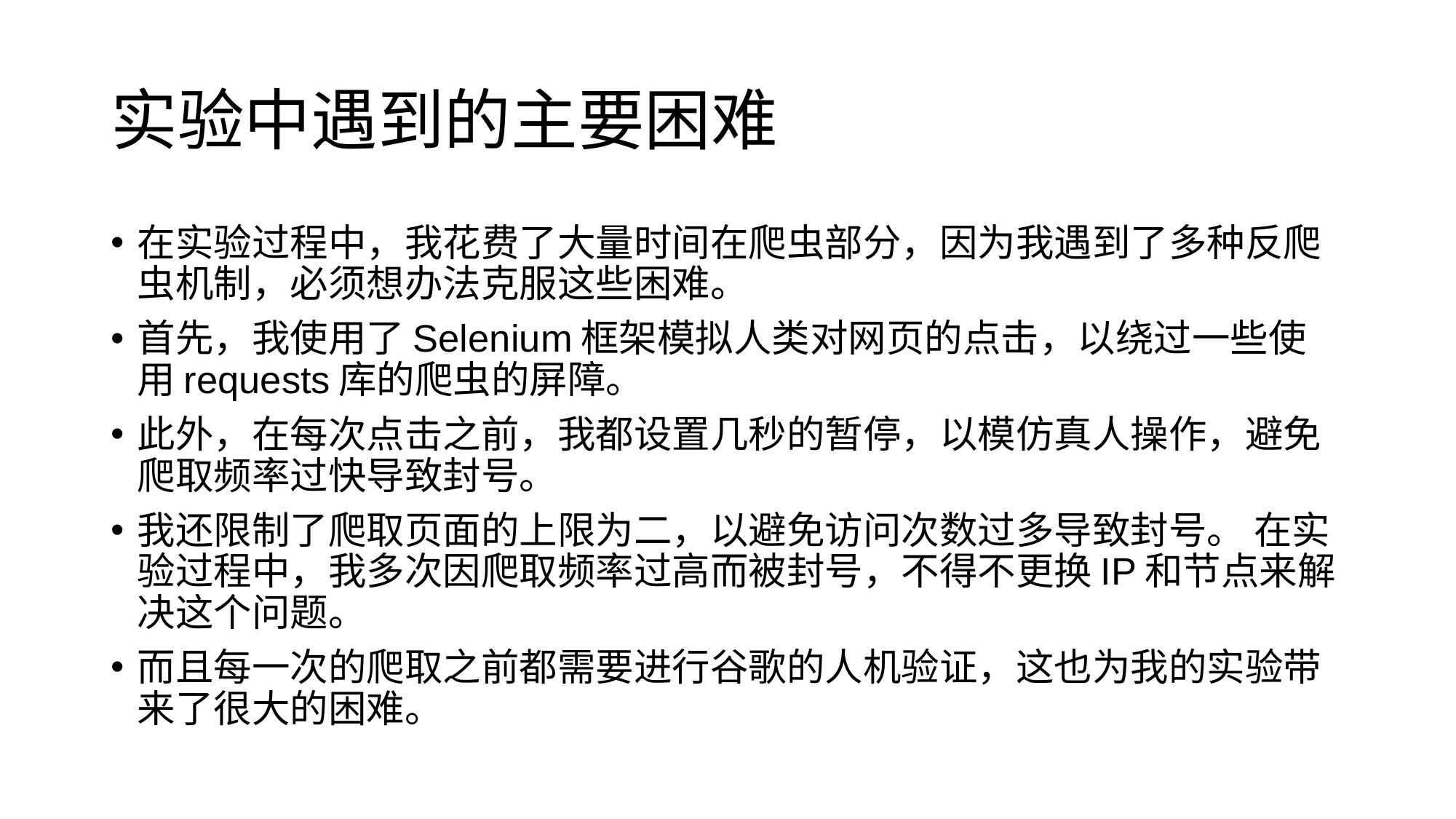

# 实验中遇到的主要困难
在实验过程中，我花费了大量时间在爬虫部分，因为我遇到了多种反爬虫机制，必须想办法克服这些困难。
首先，我使用了Selenium框架模拟人类对网页的点击，以绕过一些使用requests库的爬虫的屏障。
此外，在每次点击之前，我都设置几秒的暂停，以模仿真人操作，避免爬取频率过快导致封号。
我还限制了爬取页面的上限为二，以避免访问次数过多导致封号。 在实验过程中，我多次因爬取频率过高而被封号，不得不更换IP和节点来解决这个问题。
而且每一次的爬取之前都需要进行谷歌的人机验证，这也为我的实验带来了很大的困难。